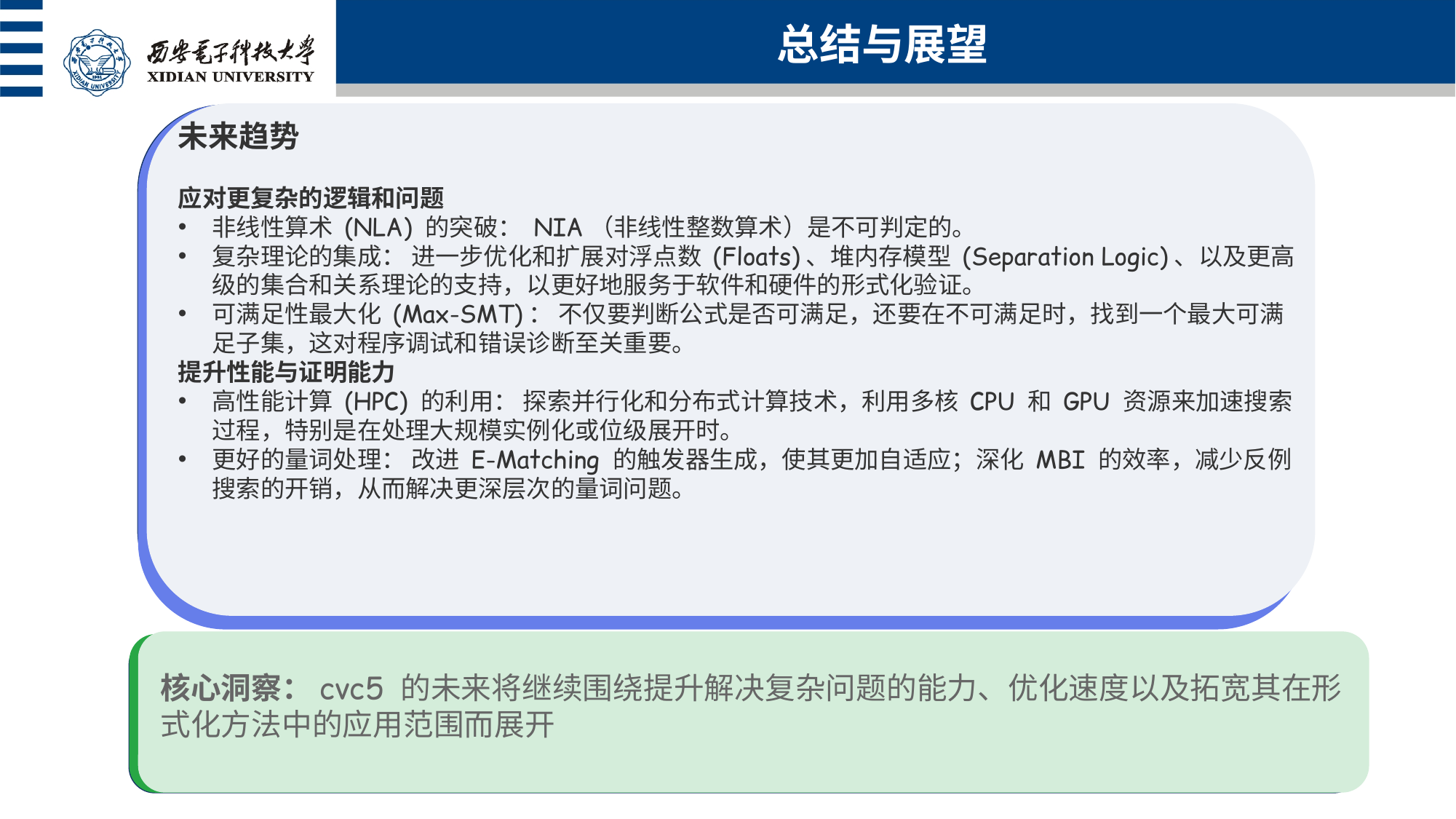

总结与展望

未来趋势

应对更复杂的逻辑和问题
非线性算术 (NLA) 的突破： NIA（非线性整数算术）是不可判定的。
复杂理论的集成： 进一步优化和扩展对浮点数 (Floats)、堆内存模型 (Separation Logic)、以及更高级的集合和关系理论的支持，以更好地服务于软件和硬件的形式化验证。
可满足性最大化 (Max-SMT)： 不仅要判断公式是否可满足，还要在不可满足时，找到一个最大可满足子集，这对程序调试和错误诊断至关重要。
提升性能与证明能力
高性能计算 (HPC) 的利用： 探索并行化和分布式计算技术，利用多核 CPU 和 GPU 资源来加速搜索过程，特别是在处理大规模实例化或位级展开时。
更好的量词处理： 改进 E-Matching 的触发器生成，使其更加自适应；深化 MBI 的效率，减少反例搜索的开销，从而解决更深层次的量词问题。

核心洞察：cvc5 的未来将继续围绕提升解决复杂问题的能力、优化速度以及拓宽其在形式化方法中的应用范围而展开